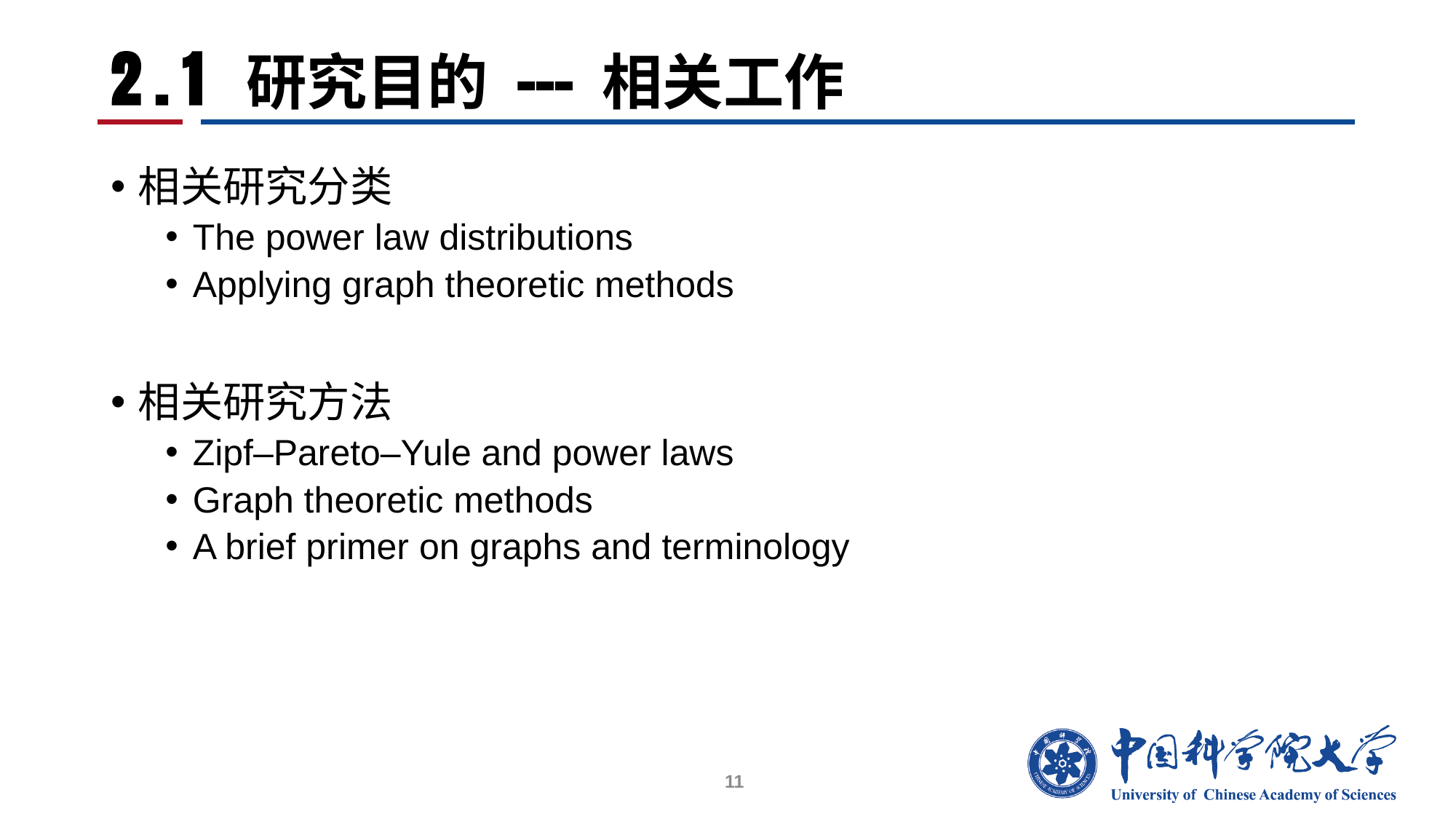

# 2 . 1  研究目的 --- 相关工作
相关研究分类
The power law distributions
Applying graph theoretic methods

相关研究方法
Zipf–Pareto–Yule and power laws
Graph theoretic methods
A brief primer on graphs and terminology
11